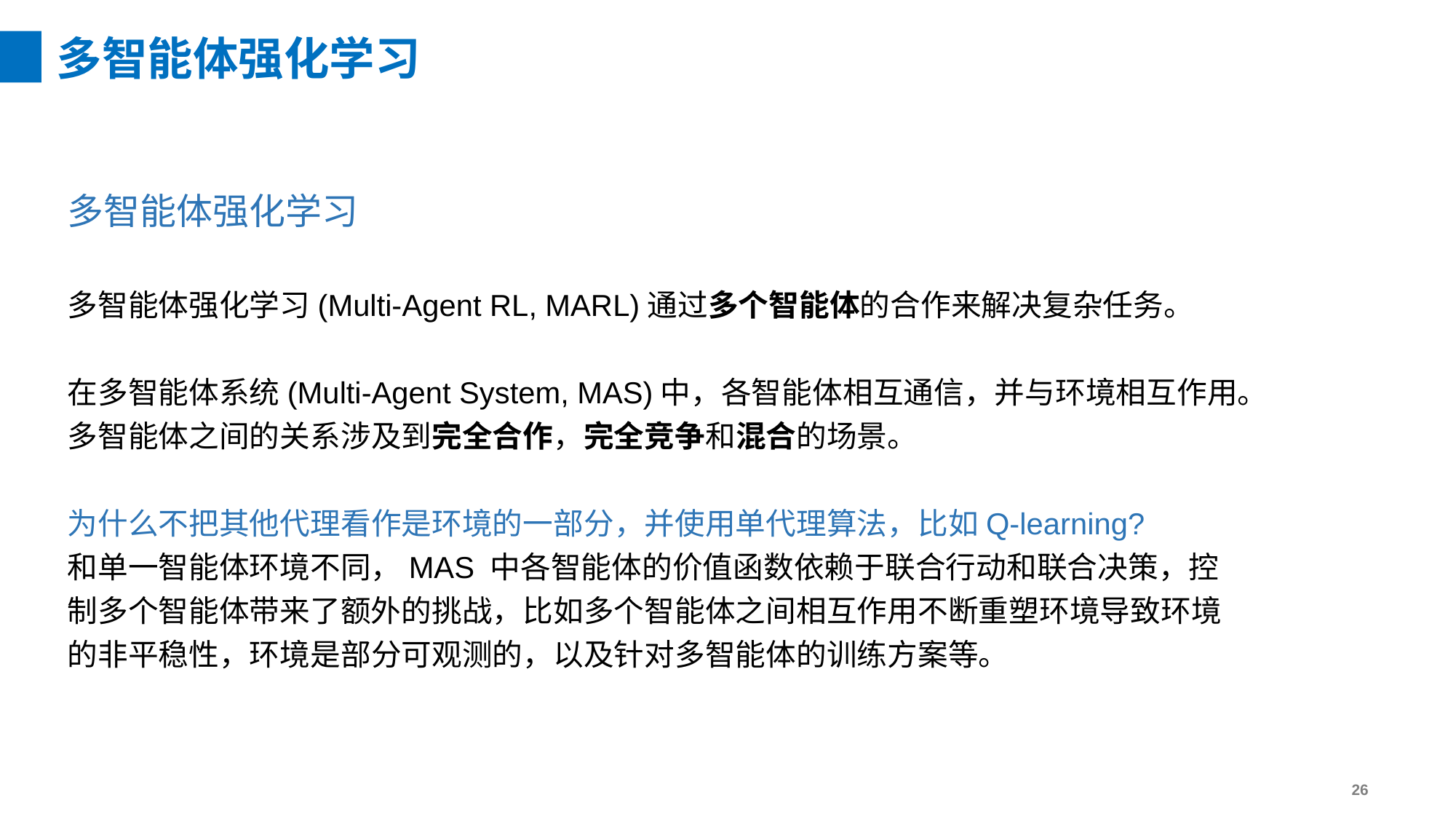

多智能体强化学习
多智能体强化学习
多智能体强化学习(Multi-Agent RL, MARL)通过多个智能体的合作来解决复杂任务。

在多智能体系统(Multi-Agent System, MAS)中，各智能体相互通信，并与环境相互作用。多智能体之间的关系涉及到完全合作，完全竞争和混合的场景。

为什么不把其他代理看作是环境的一部分，并使用单代理算法，比如Q-learning?
和单一智能体环境不同，MAS 中各智能体的价值函数依赖于联合行动和联合决策，控制多个智能体带来了额外的挑战，比如多个智能体之间相互作用不断重塑环境导致环境的非平稳性，环境是部分可观测的，以及针对多智能体的训练方案等。
26